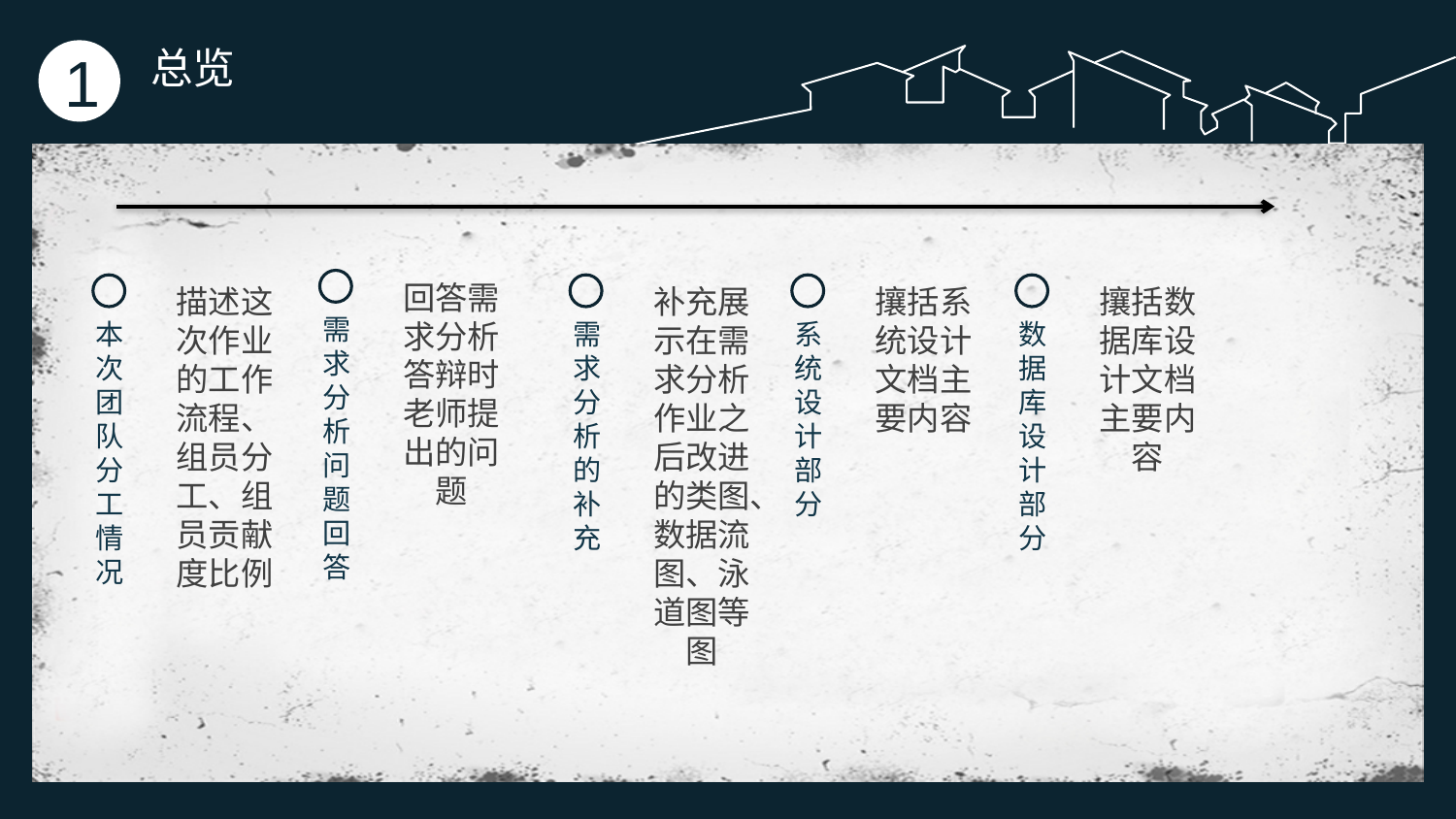

总览
1

需求分析问题回答

回答需求分析答辩时老师提出的问题

本次团队分工情况
描述这次作业的工作流程、组员分工、组员贡献度比例

需求分析的补充
补充展示在需求分析作业之后改进的类图、数据流图、泳道图等图

系统设计部分
攘括系统设计文档主要内容

数据库设计部分
攘括数据库设计文档主要内容